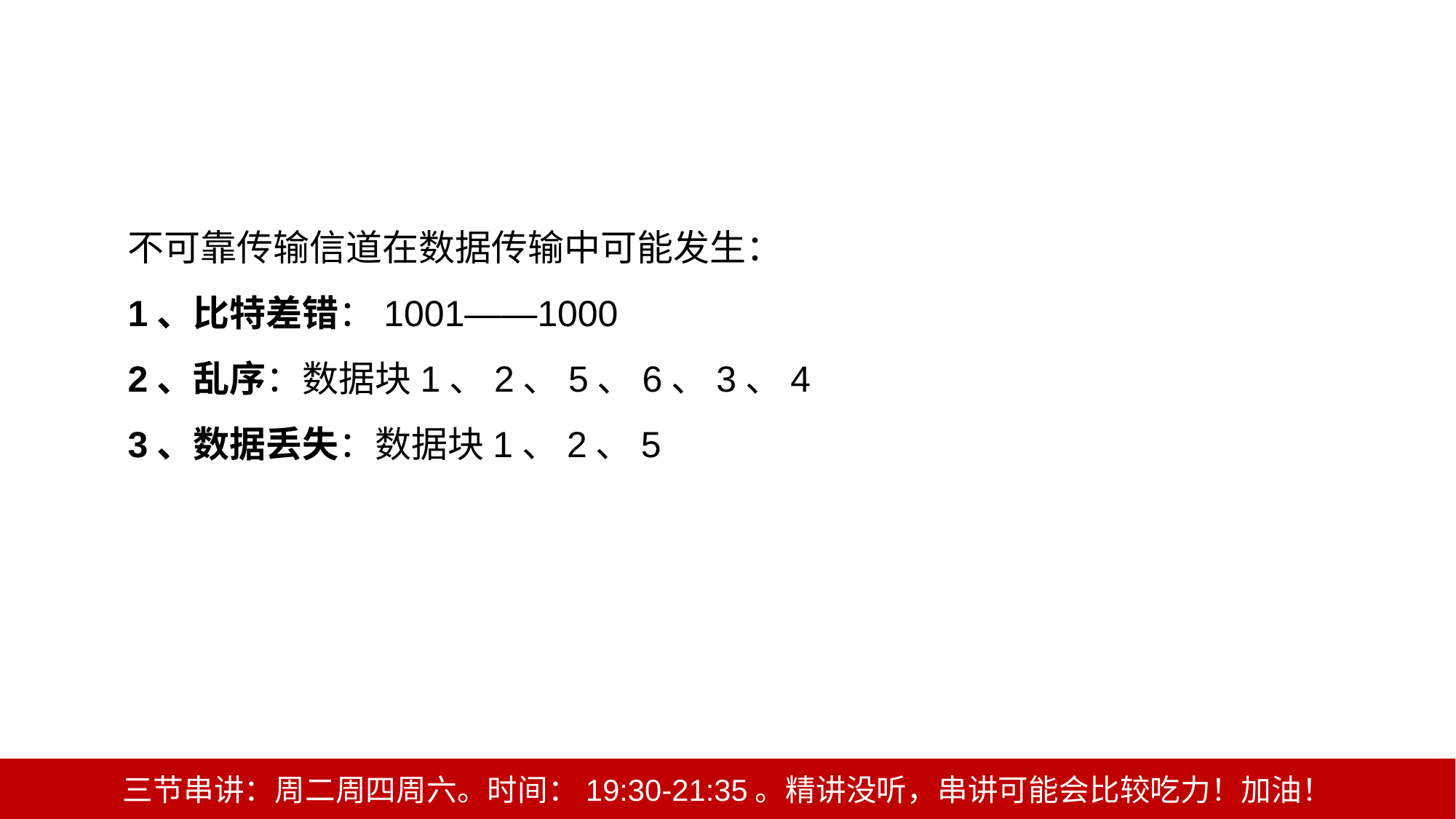

不可靠传输信道在数据传输中可能发生：
1、比特差错：1001——1000
2、乱序：数据块1、2、5、6、3、4
3、数据丢失：数据块1、2、5